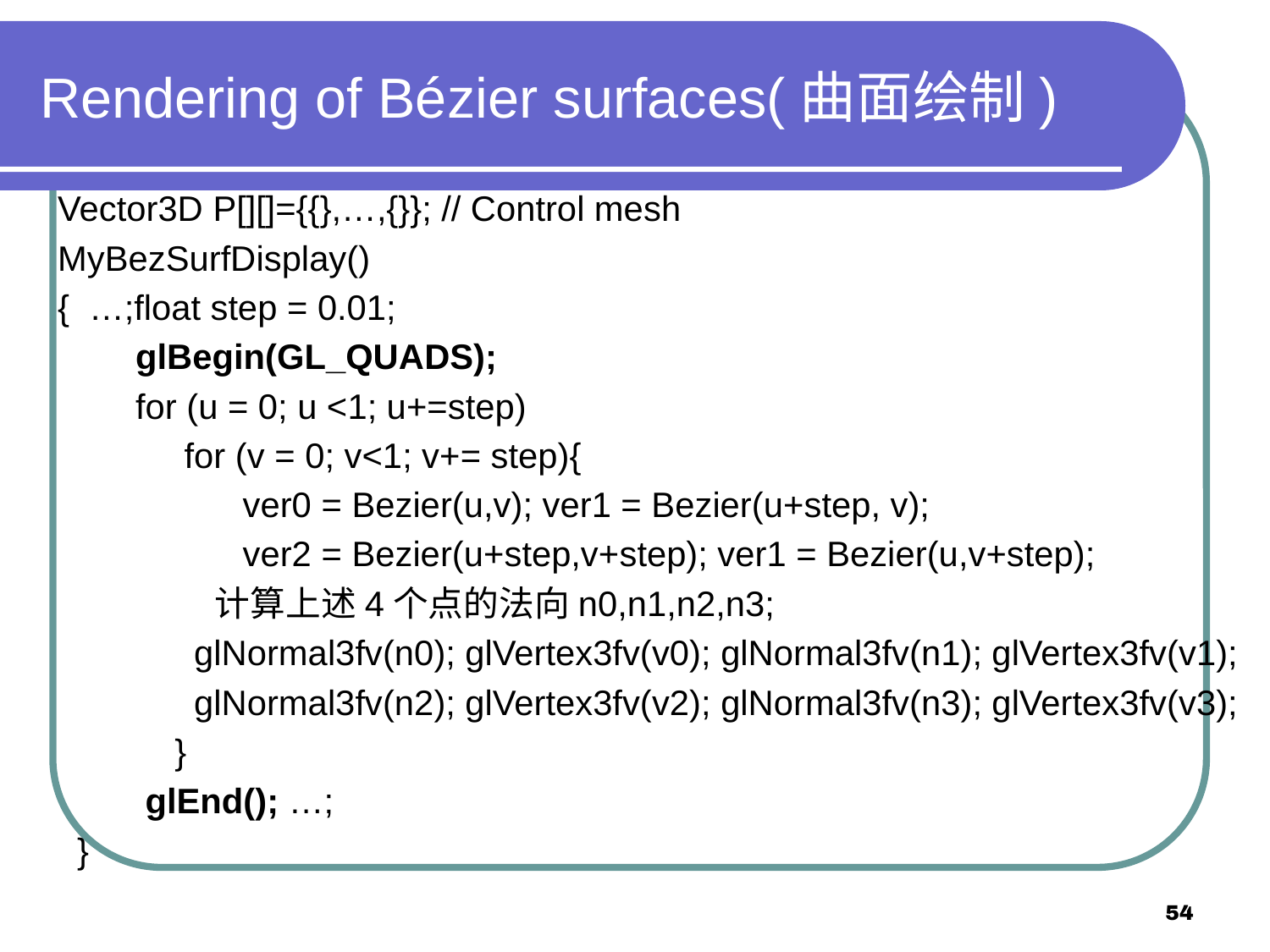

# Rendering of Bézier surfaces(曲面绘制)
Vector3D P[][]={{},…,{}}; // Control mesh
MyBezSurfDisplay()
{  …;float step = 0.01;
        glBegin(GL_QUADS);
        for (u = 0; u <1; u+=step)
             for (v = 0; v<1; v+= step){
                   ver0 = Bezier(u,v); ver1 = Bezier(u+step, v);
                   ver2 = Bezier(u+step,v+step); ver1 = Bezier(u,v+step);
                   计算上述4个点的法向n0,n1,n2,n3;
              glNormal3fv(n0); glVertex3fv(v0); glNormal3fv(n1); glVertex3fv(v1);
              glNormal3fv(n2); glVertex3fv(v2); glNormal3fv(n3); glVertex3fv(v3);
            }
         glEnd(); …;
  }
54